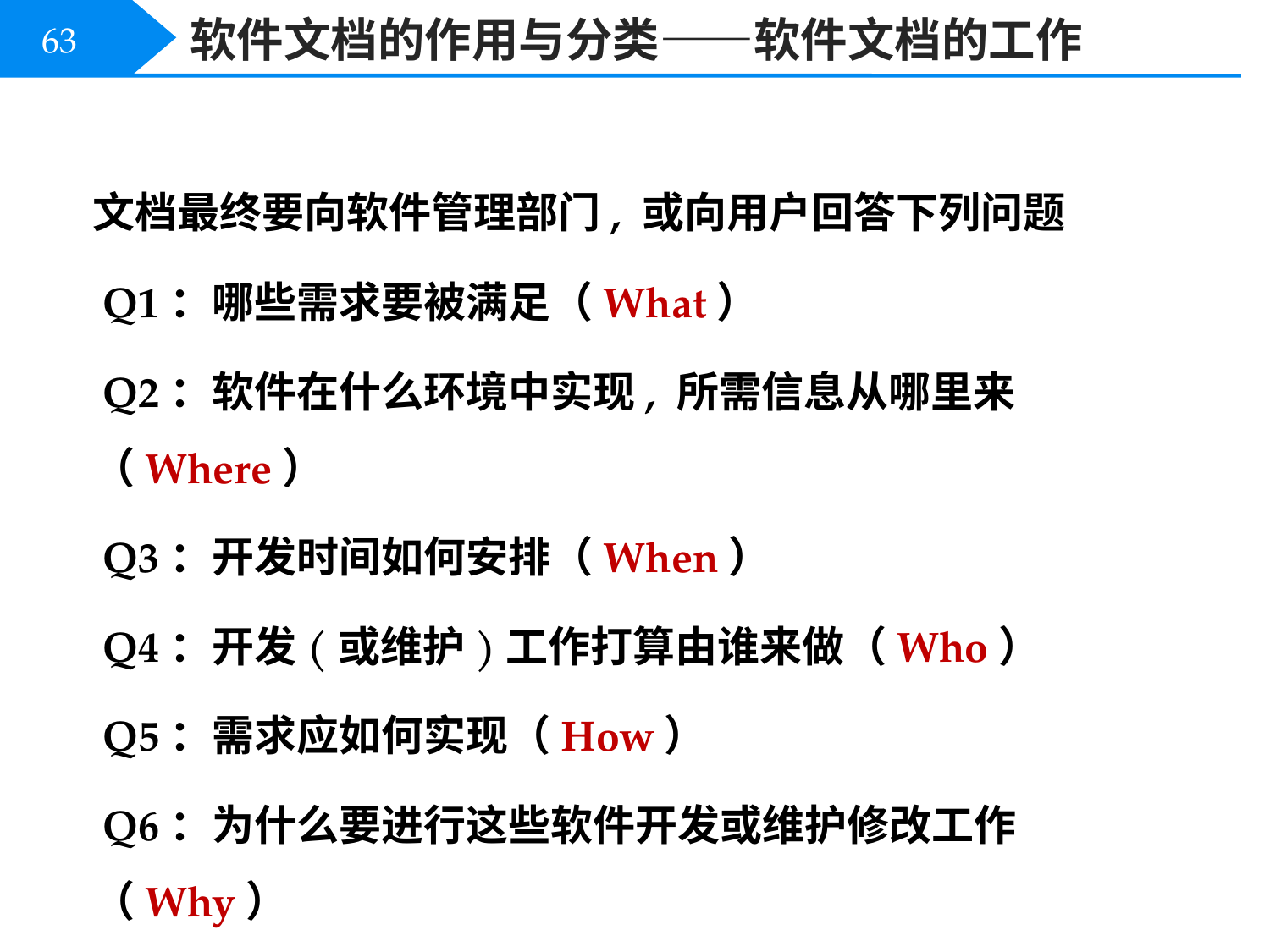

软件文档的作用与分类——软件文档的工作
63
文档最终要向软件管理部门, 或向用户回答下列问题
 Q1：哪些需求要被满足（What）
 Q2：软件在什么环境中实现, 所需信息从哪里来（Where）
 Q3：开发时间如何安排（When）
 Q4：开发(或维护)工作打算由谁来做（Who）
 Q5：需求应如何实现（How）
 Q6：为什么要进行这些软件开发或维护修改工作（Why）